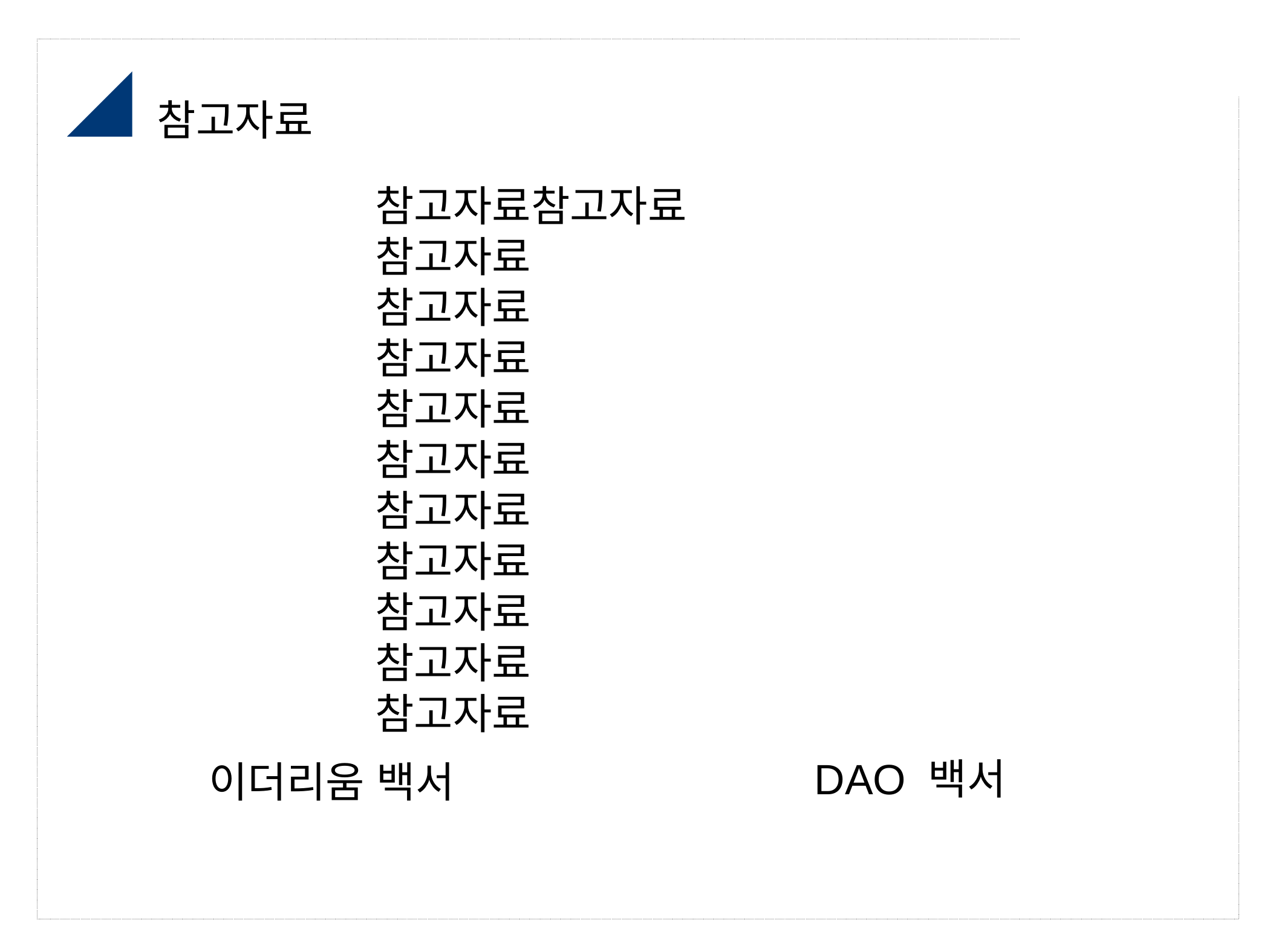

참고자료
참고자료참고자료
참고자료
참고자료
참고자료
참고자료
참고자료
참고자료
참고자료
참고자료
참고자료
참고자료

DAO 백서
이더리움 백서